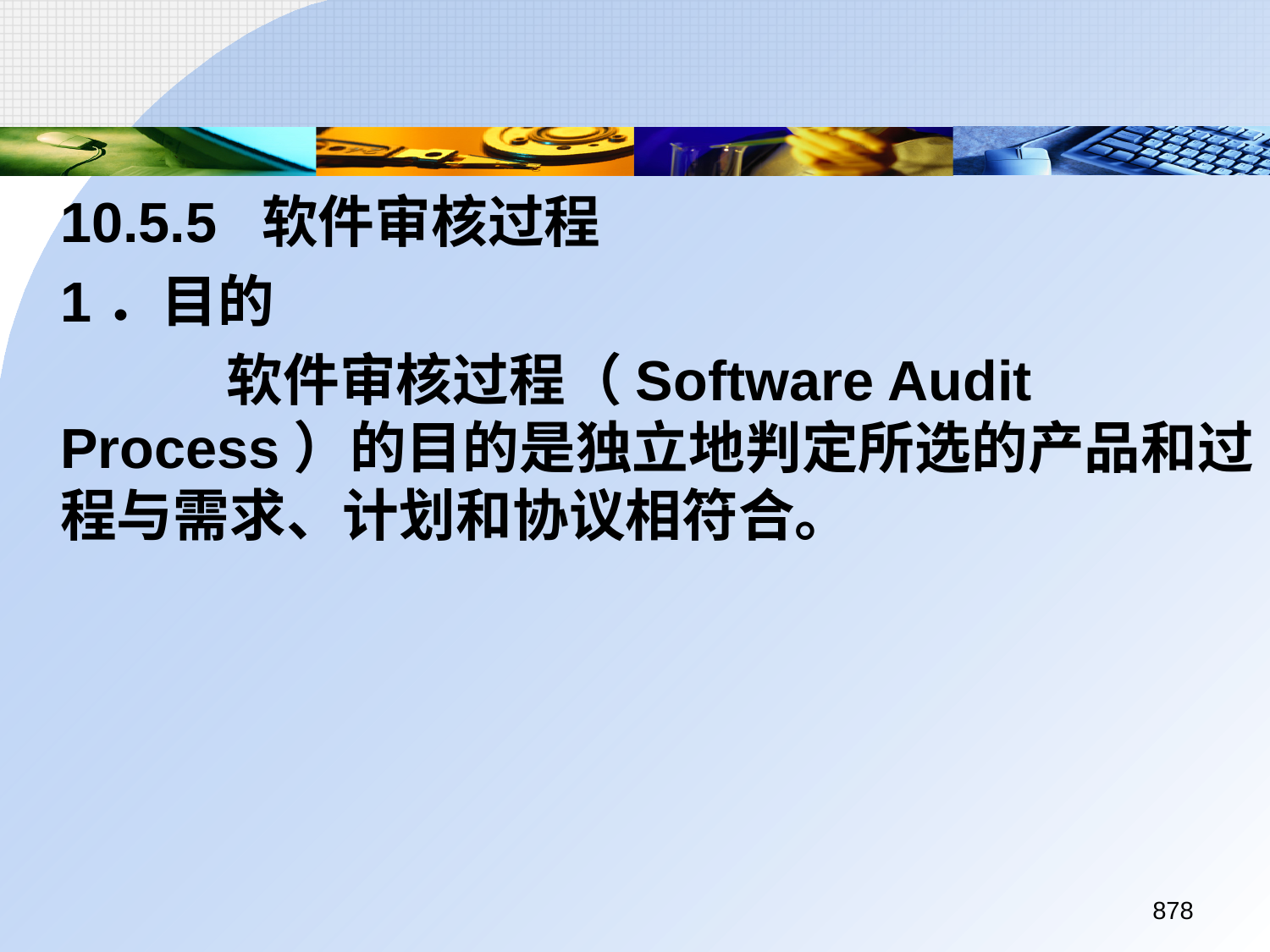

10.5.5  软件审核过程
	1．目的
		  软件审核过程（Software Audit Process）的目的是独立地判定所选的产品和过程与需求、计划和协议相符合。
878